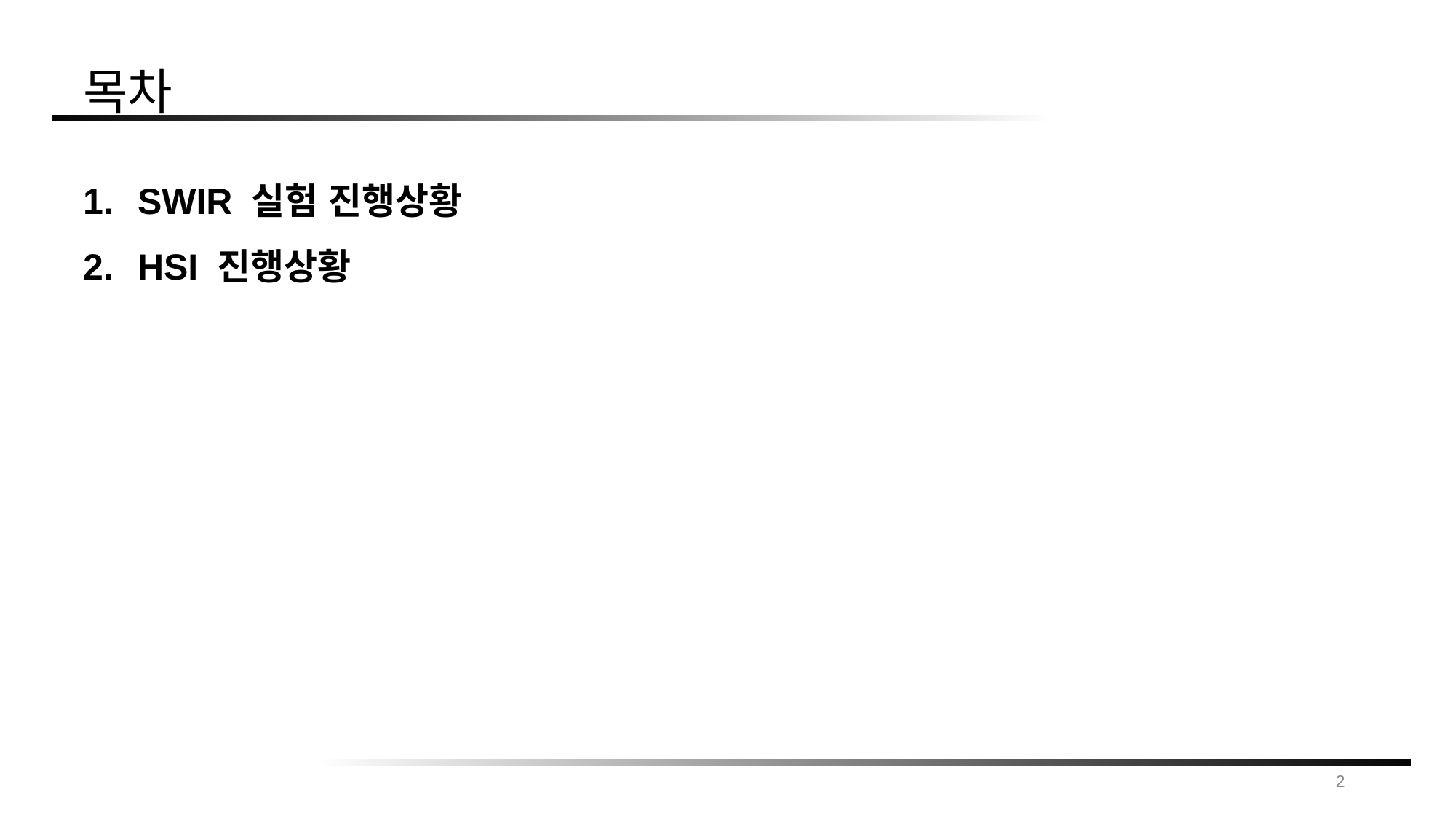

목차
SWIR 실험 진행상황
HSI 진행상황

2